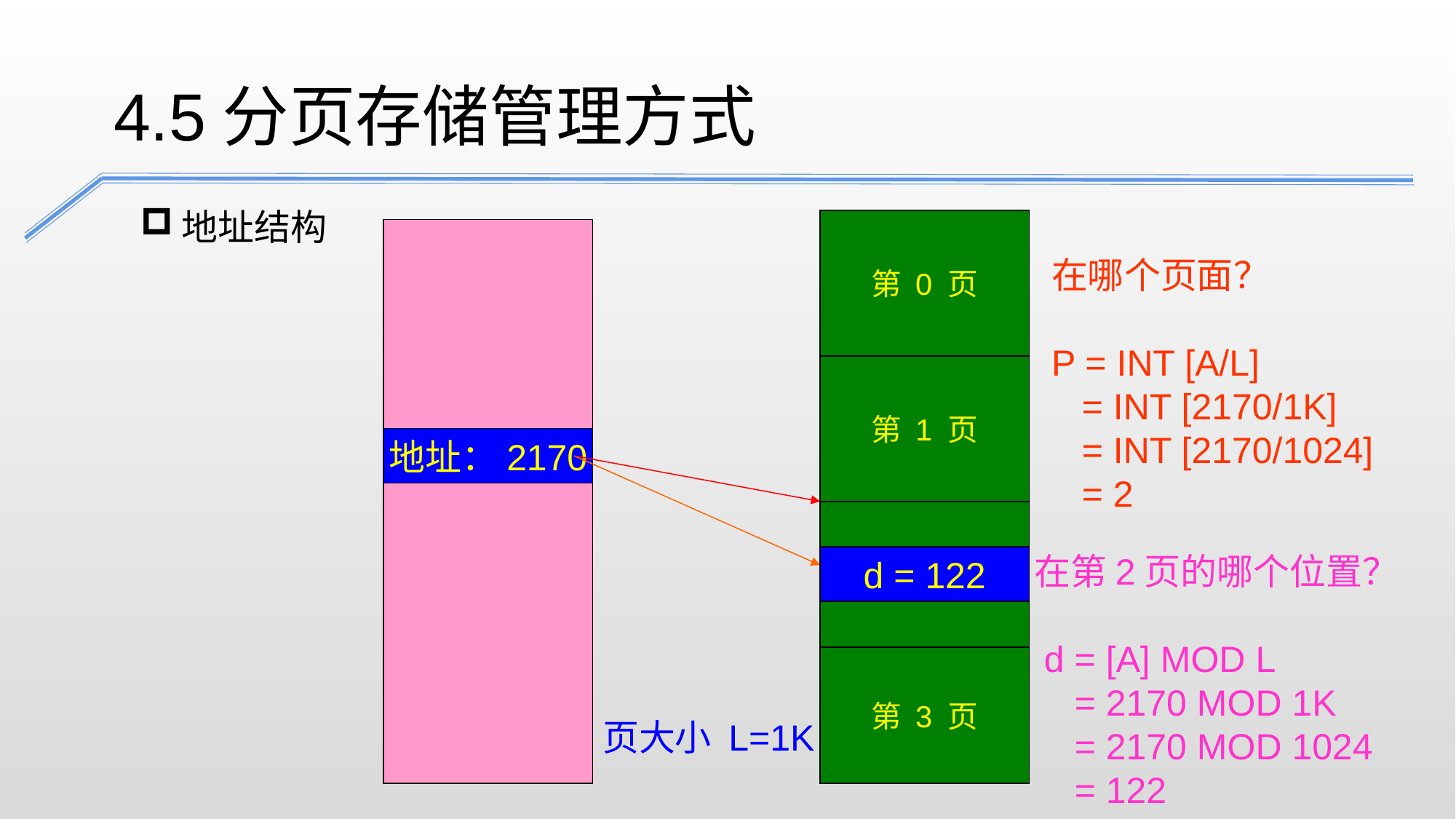

4.5分页存储管理方式
地址结构

第 0 页

在哪个页面？

P = INT [A/L]
   = INT [2170/1K]
   = INT [2170/1024]
   = 2
第 1 页
地址：2170

第 2 页
在第2页的哪个位置？

 d = [A] MOD L
    = 2170 MOD 1K
    = 2170 MOD 1024
    = 122
d = 122
第 3 页
页大小 L=1K